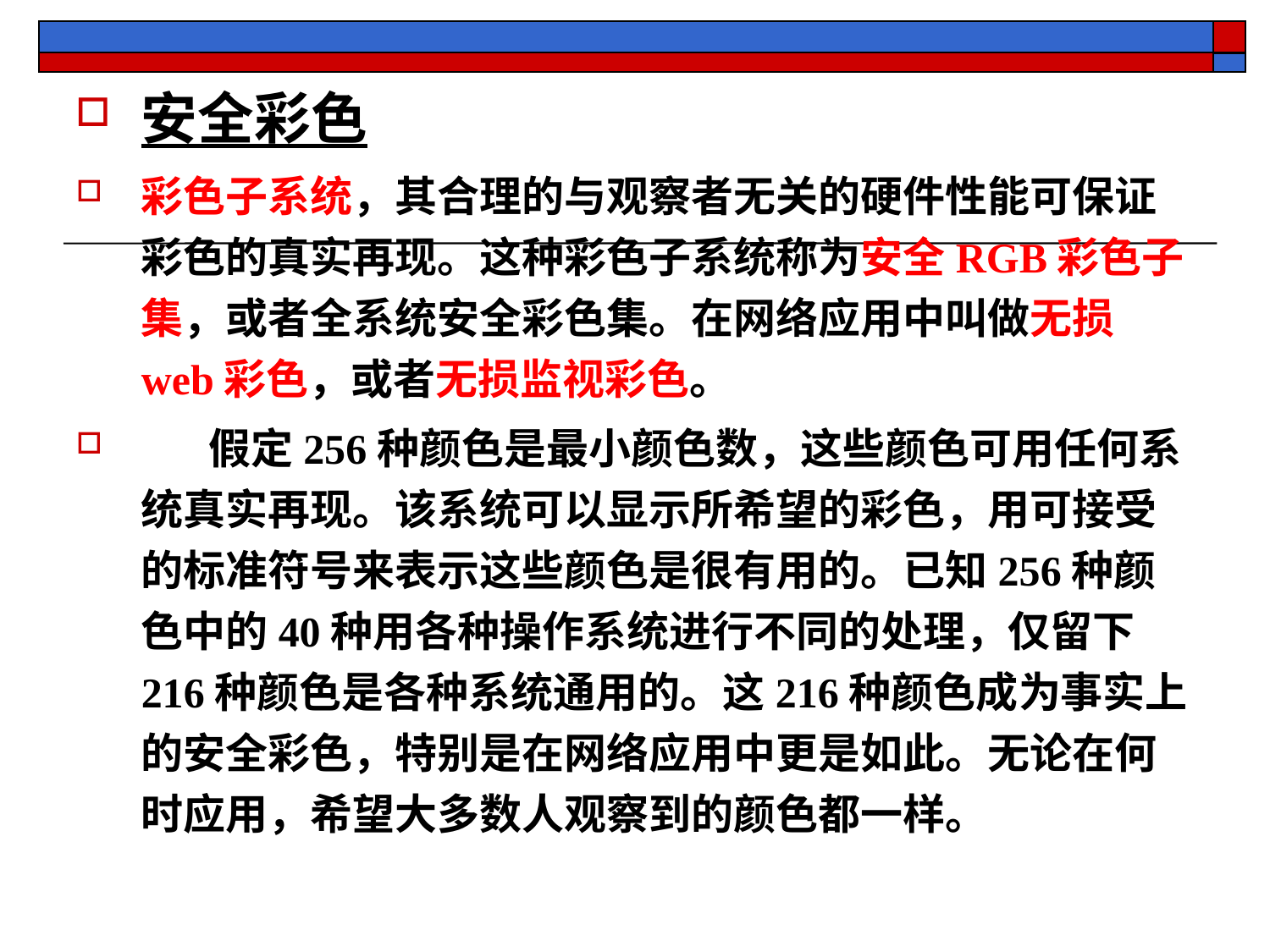

安全彩色
彩色子系统，其合理的与观察者无关的硬件性能可保证彩色的真实再现。这种彩色子系统称为安全RGB彩色子集，或者全系统安全彩色集。在网络应用中叫做无损web彩色，或者无损监视彩色。
      假定256种颜色是最小颜色数，这些颜色可用任何系统真实再现。该系统可以显示所希望的彩色，用可接受的标准符号来表示这些颜色是很有用的。已知256种颜色中的40种用各种操作系统进行不同的处理，仅留下216种颜色是各种系统通用的。这216种颜色成为事实上的安全彩色，特别是在网络应用中更是如此。无论在何时应用，希望大多数人观察到的颜色都一样。